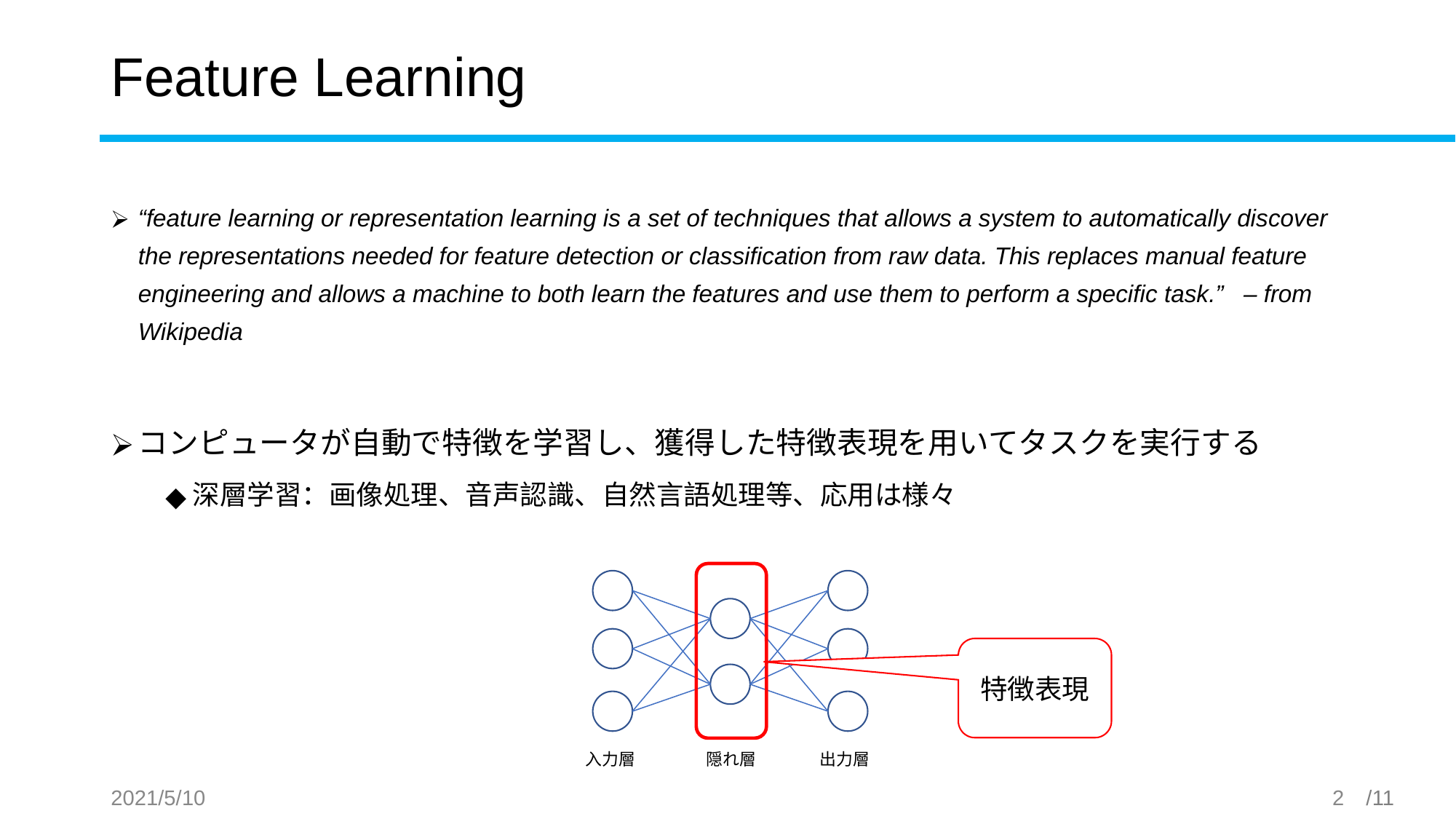

# Feature Learning
“feature learning or representation learning is a set of techniques that allows a system to automatically discover the representations needed for feature detection or classification from raw data. This replaces manual feature engineering and allows a machine to both learn the features and use them to perform a specific task.”   – from Wikipedia

コンピュータが自動で特徴を学習し、獲得した特徴表現を用いてタスクを実行する
深層学習：画像処理、音声認識、自然言語処理等、応用は様々

特徴表現

隠れ層
入力層
出力層
2021/5/10
2